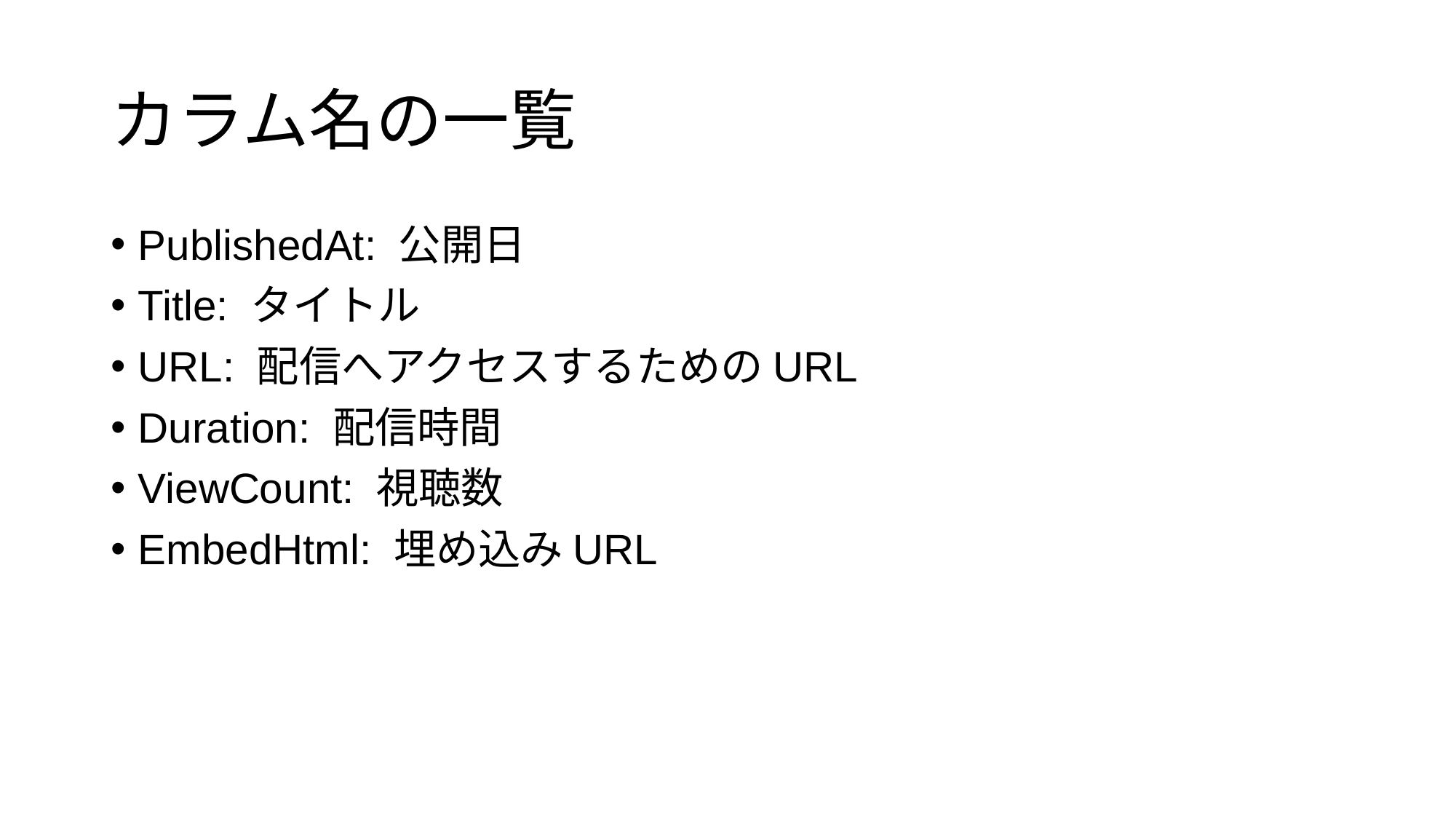

# カラム名の一覧
PublishedAt: 公開日
Title: タイトル
URL: 配信へアクセスするためのURL
Duration: 配信時間
ViewCount: 視聴数
EmbedHtml: 埋め込みURL